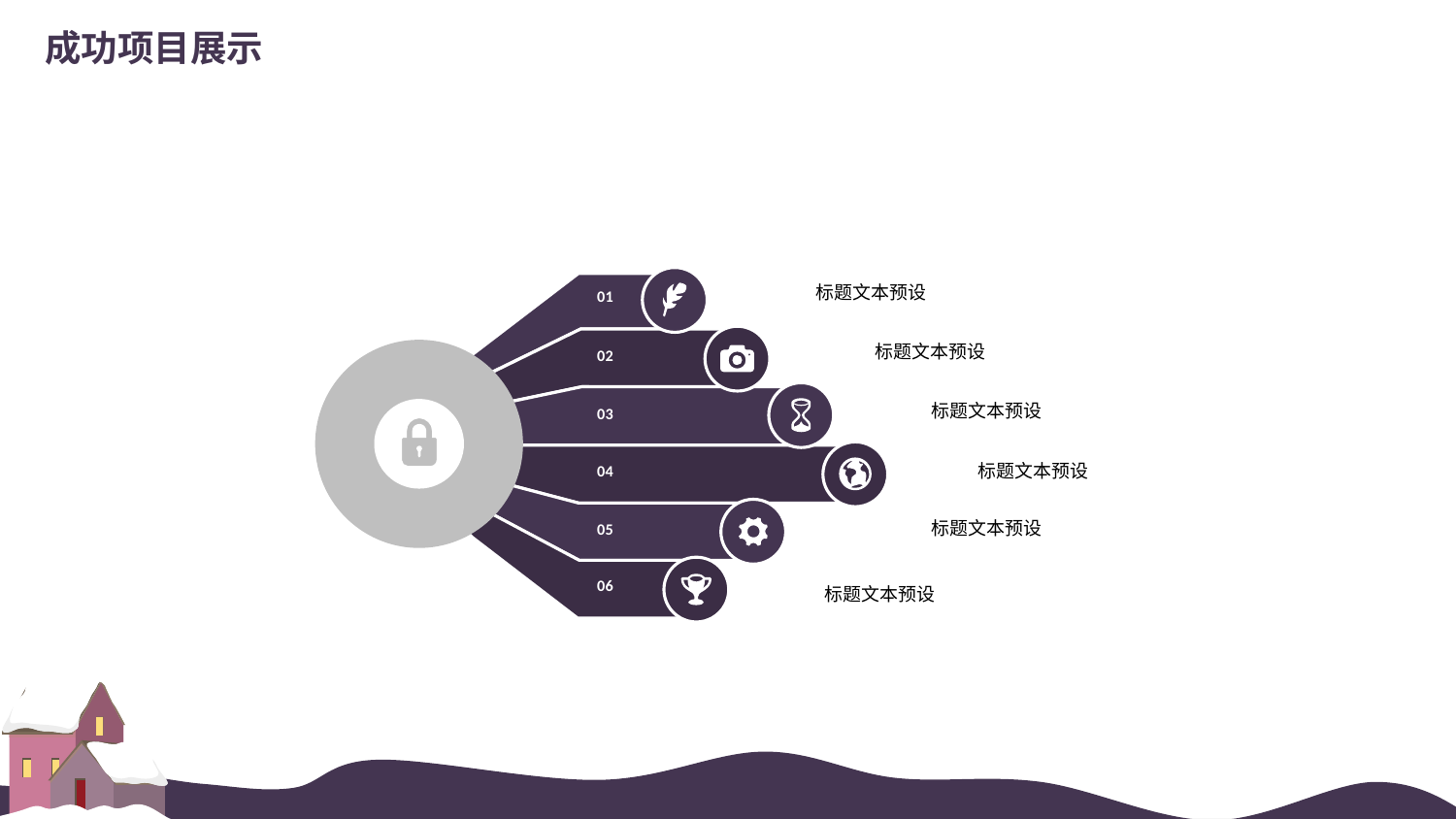

成功项目展示

01

02

03

04

05

06

标题文本预设
标题文本预设
标题文本预设
标题文本预设
标题文本预设
标题文本预设